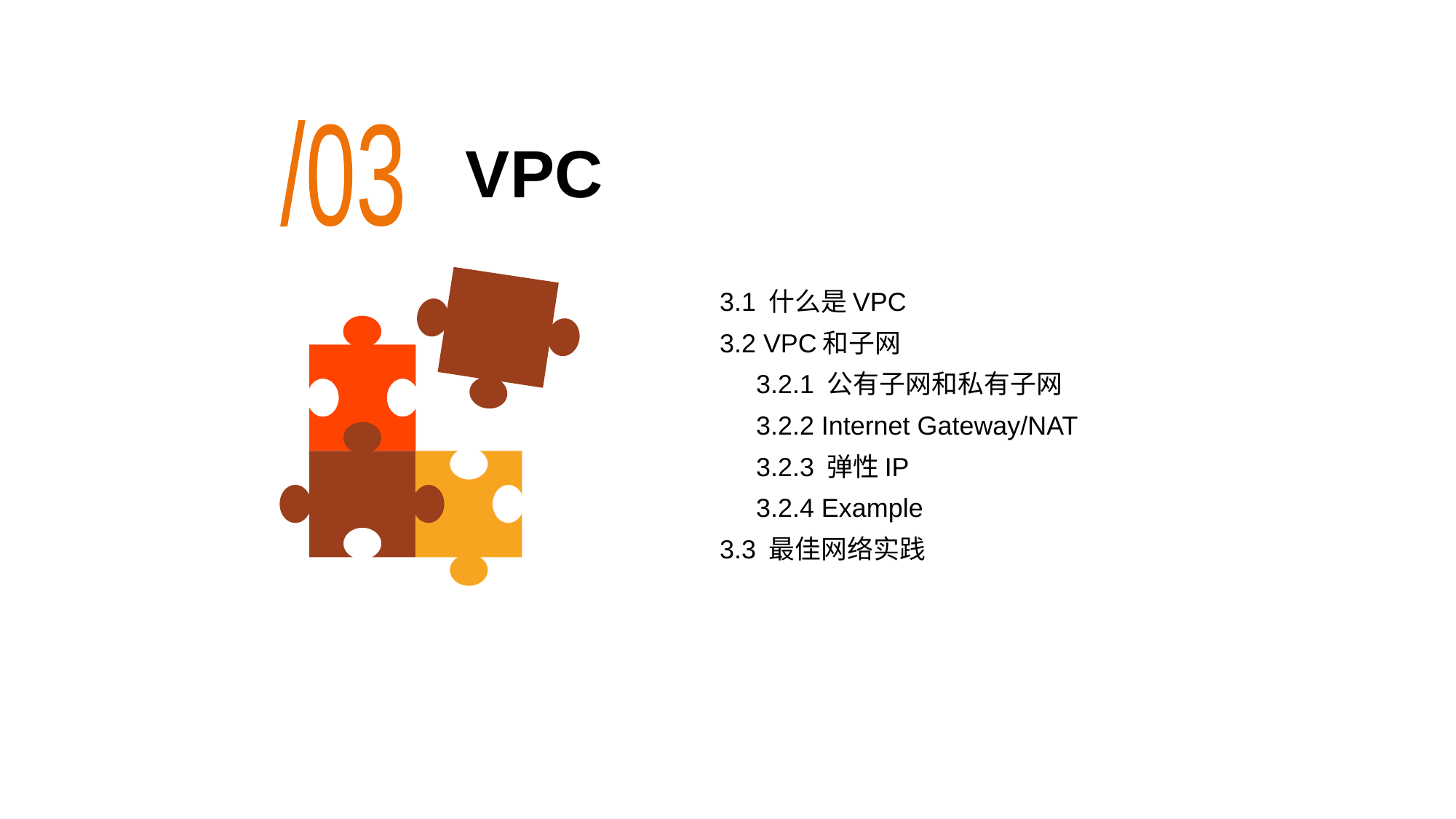

/03
# VPC

3.1 什么是VPC
3.2 VPC和子网
     3.2.1 公有子网和私有子网
     3.2.2 Internet Gateway/NAT
     3.2.3 弹性IP
     3.2.4 Example
3.3 最佳网络实践